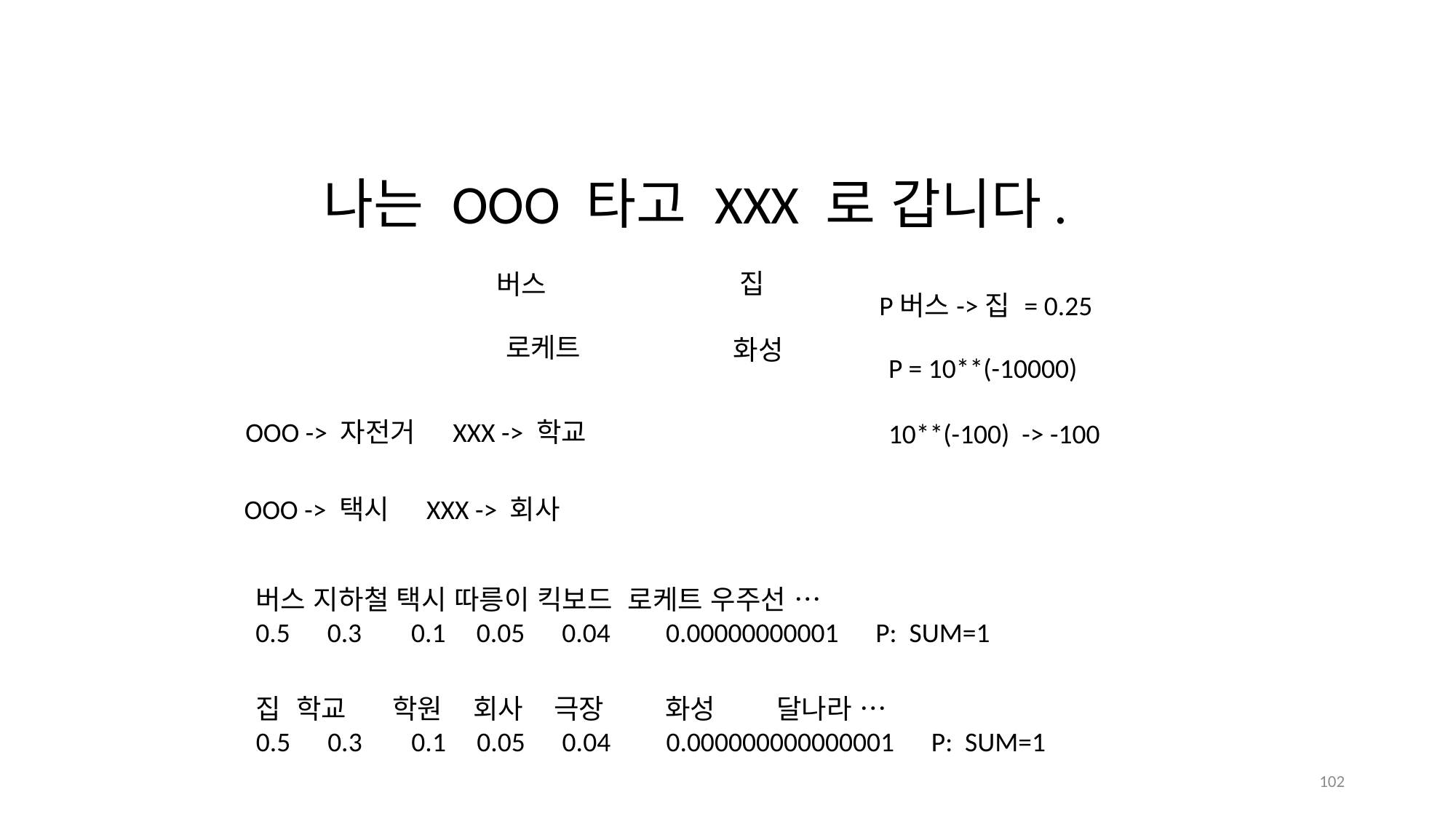

나는 OOO 타고 XXX 로 갑니다.
집
버스
P버스->집 = 0.25
로케트
화성
P = 10**(-10000)

10**(-100)  -> -100
OOO -> 자전거    XXX -> 학교

OOO -> 택시    XXX -> 회사

버스 지하철 택시 따릉이 킥보드  로케트 우주선 …
0.5      0.3        0.1     0.05      0.04         0.00000000001      P:  SUM=1
집  학교      학원    회사    극장        화성        달나라 …
0.5      0.3        0.1     0.05      0.04         0.000000000000001      P:  SUM=1
102